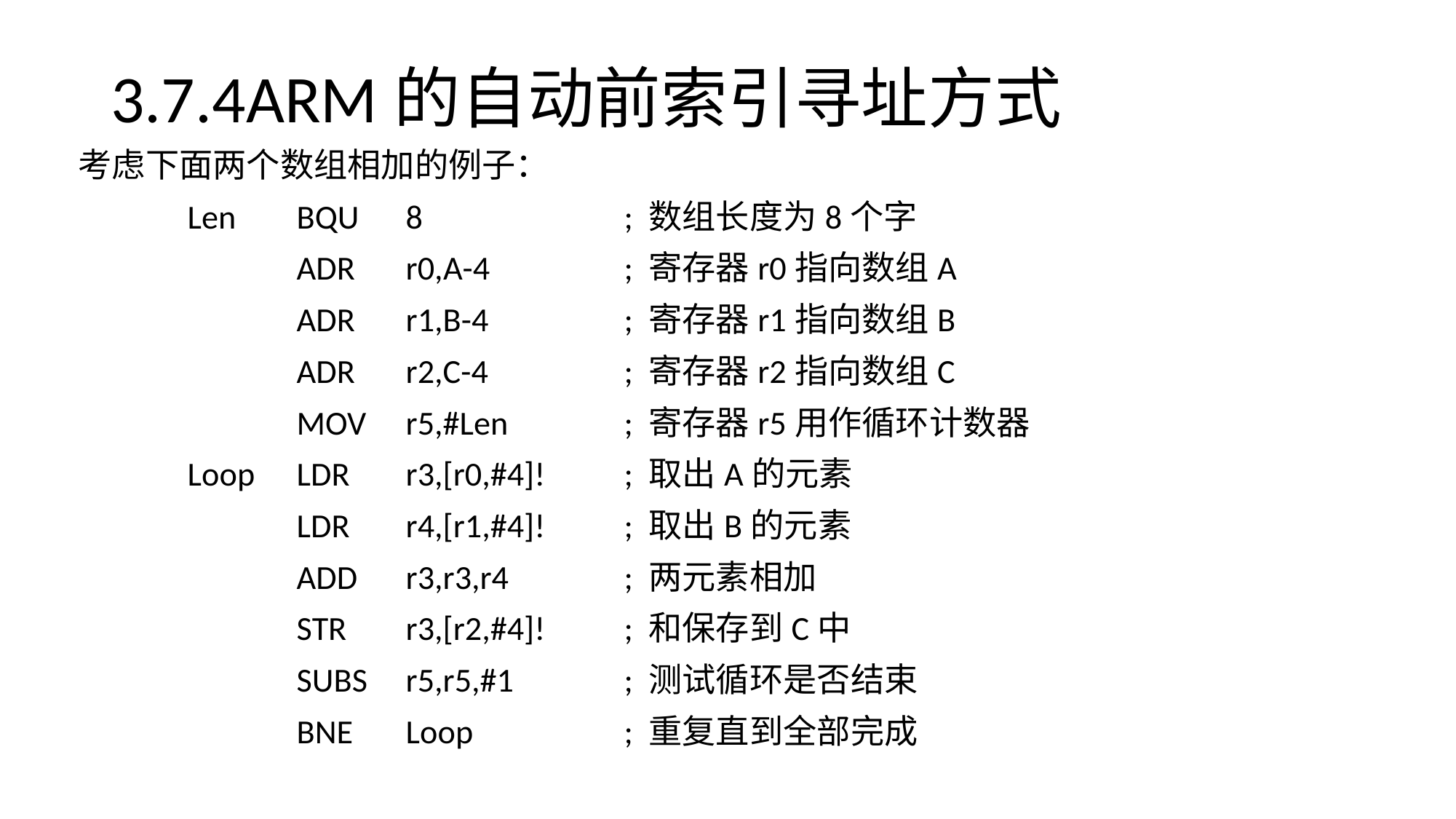

# 3.7.4ARM的自动前索引寻址方式
考虑下面两个数组相加的例子：
	Len	BQU	8		; 数组长度为8个字
		ADR	r0,A-4		; 寄存器r0指向数组A
		ADR	r1,B-4		; 寄存器r1指向数组B
		ADR	r2,C-4		; 寄存器r2指向数组C
		MOV	r5,#Len		; 寄存器r5用作循环计数器
	Loop	LDR	r3,[r0,#4]!	; 取出A的元素
		LDR	r4,[r1,#4]!	; 取出B的元素
		ADD	r3,r3,r4		; 两元素相加
		STR	r3,[r2,#4]!	; 和保存到C中
		SUBS	r5,r5,#1		; 测试循环是否结束
		BNE	Loop		; 重复直到全部完成